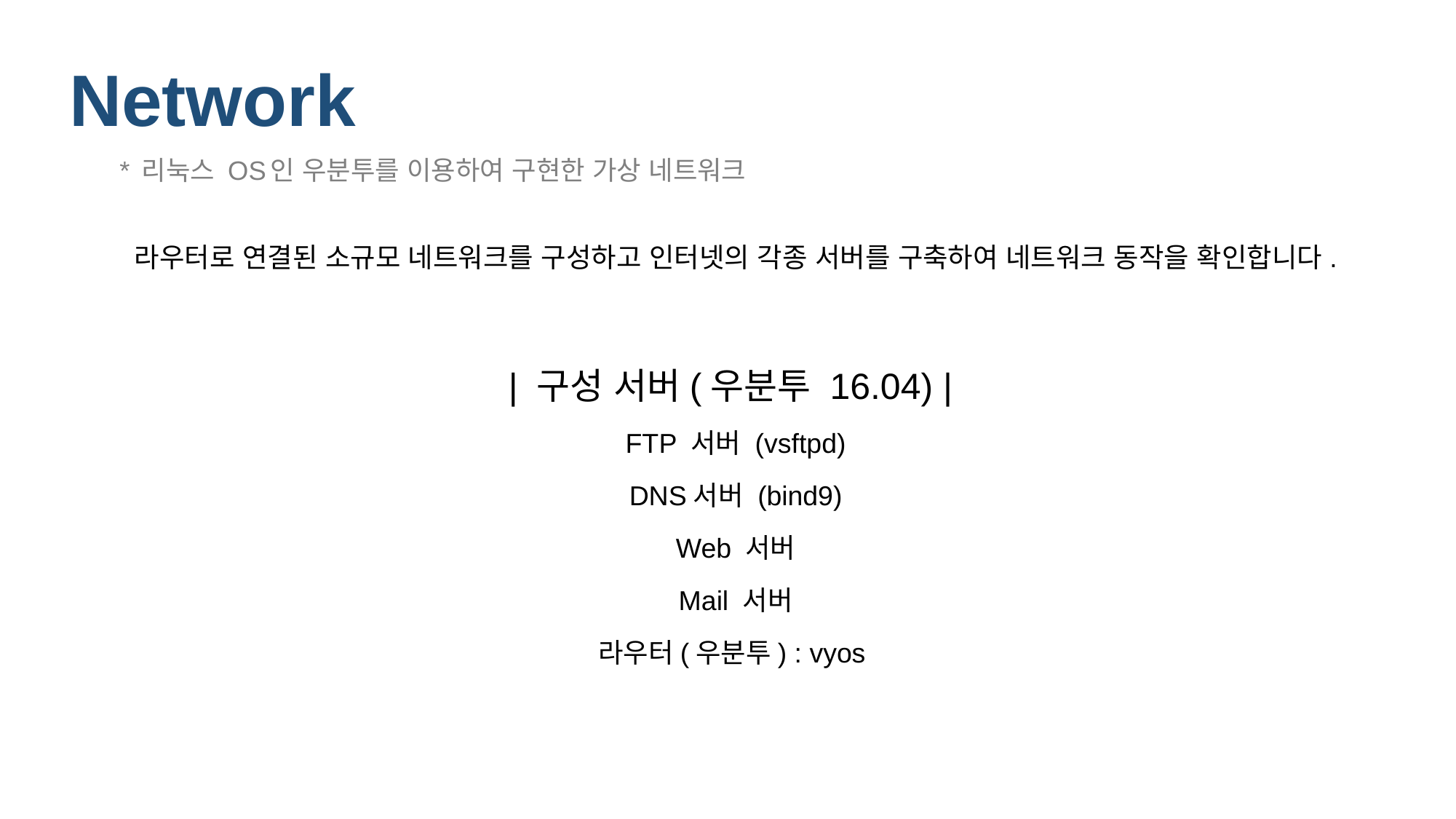

Network
* 리눅스 OS인 우분투를 이용하여 구현한 가상 네트워크
라우터로 연결된 소규모 네트워크를 구성하고 인터넷의 각종 서버를 구축하여 네트워크 동작을 확인합니다.
| 구성 서버(우분투 16.04) |
FTP 서버 (vsftpd)
DNS서버 (bind9)
Web 서버
Mail 서버
라우터(우분투) : vyos